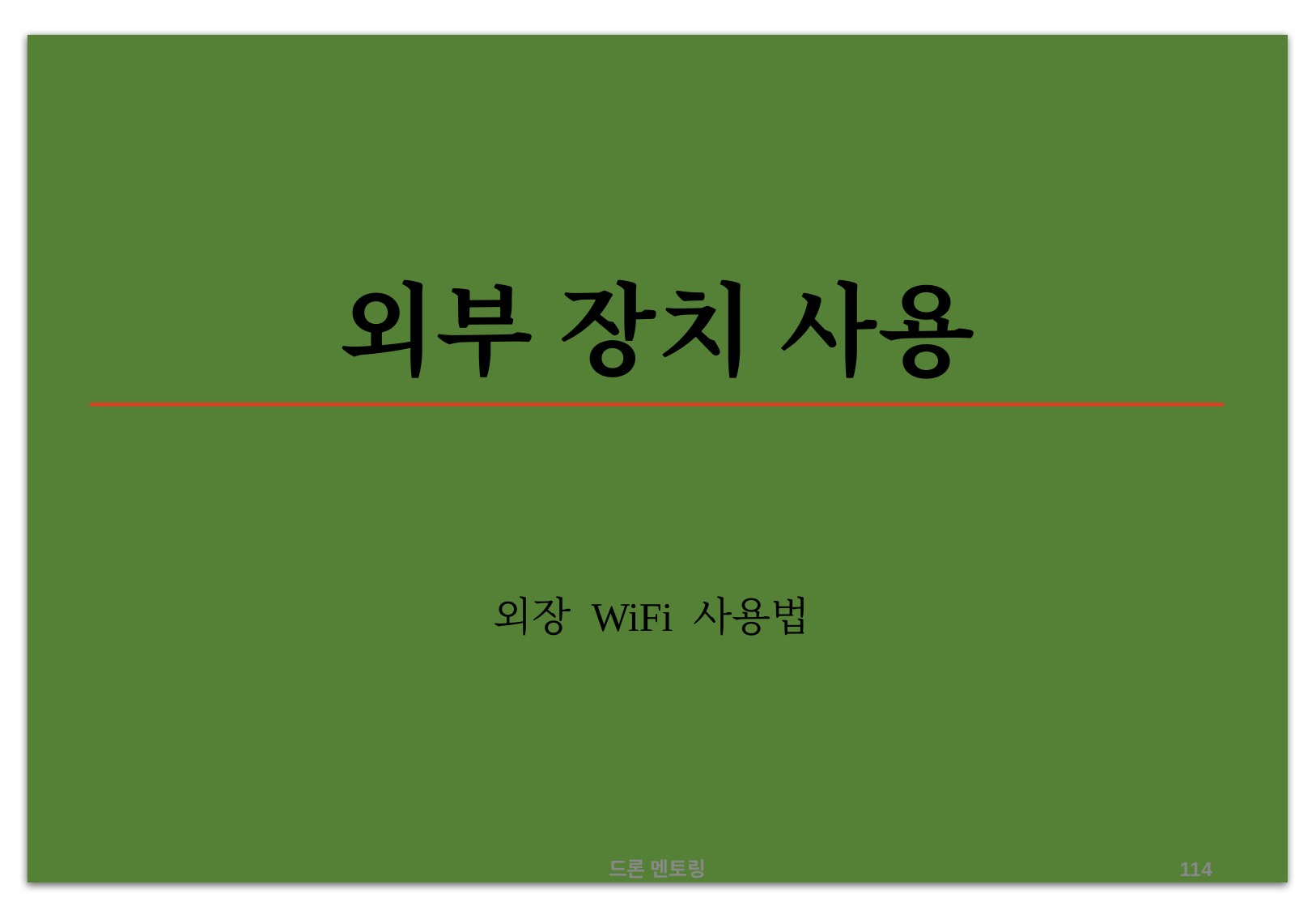

# 외부 장치 사용
외장 WiFi 사용법
드론 멘토링
114